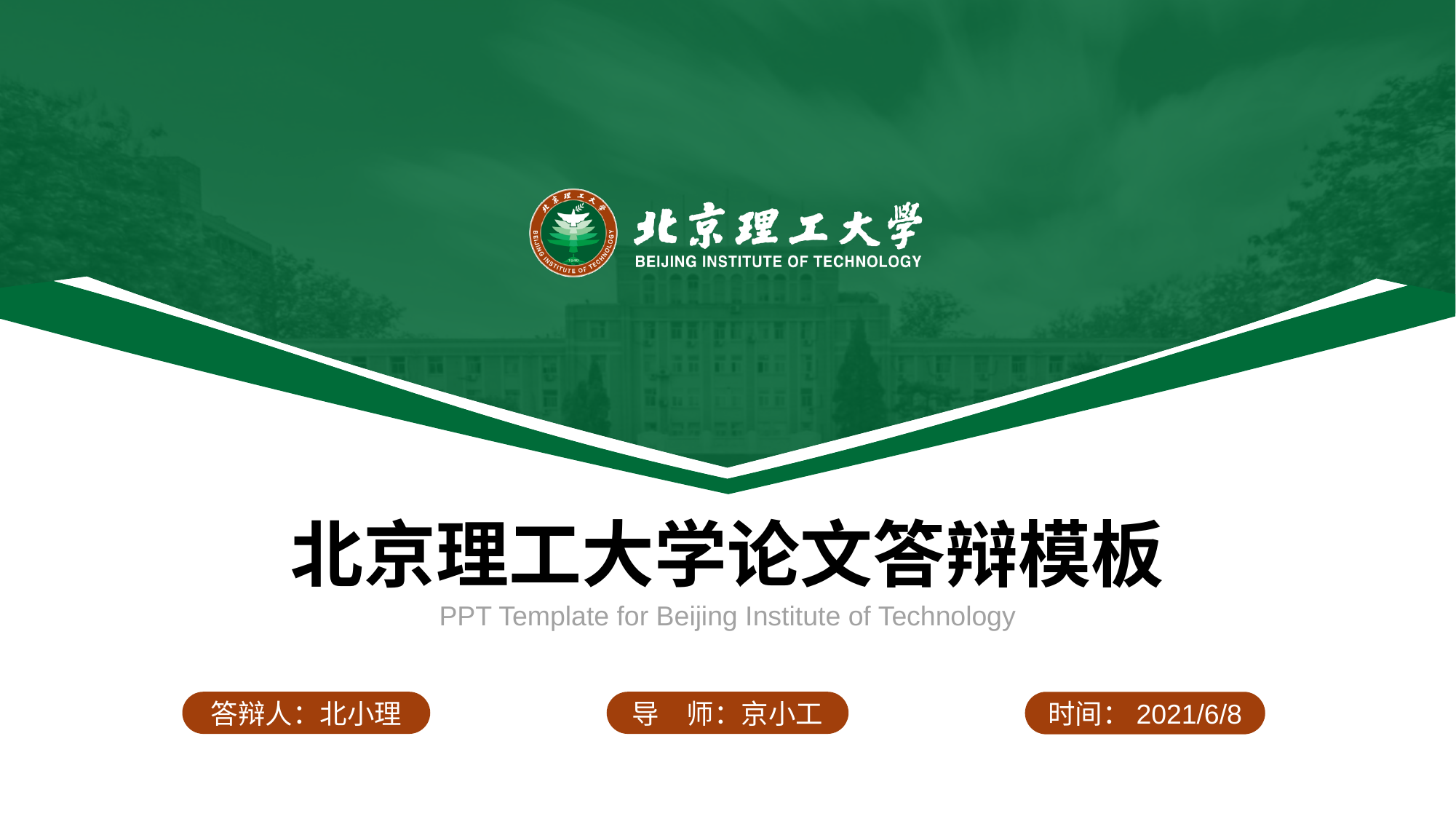

北京理工大学论文答辩模板
PPT Template for Beijing Institute of Technology
导　师：京小工
时间：2021/6/8
答辩人：北小理